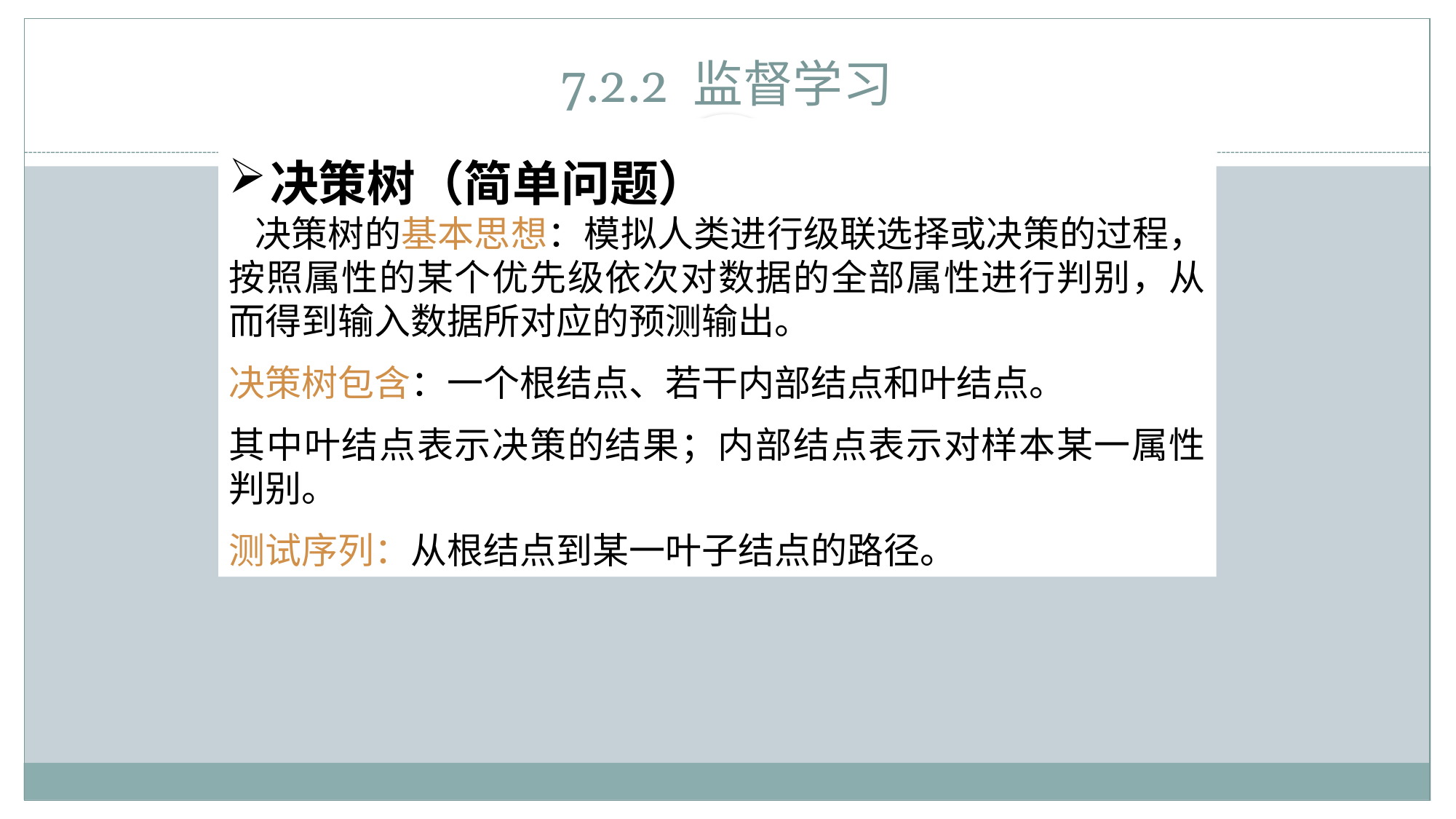

# 7.2.2 监督学习
决策树（简单问题）
  决策树的基本思想：模拟人类进行级联选择或决策的过程，按照属性的某个优先级依次对数据的全部属性进行判别，从而得到输入数据所对应的预测输出。
决策树包含：一个根结点、若干内部结点和叶结点。
其中叶结点表示决策的结果；内部结点表示对样本某一属性判别。
测试序列：从根结点到某一叶子结点的路径。
593